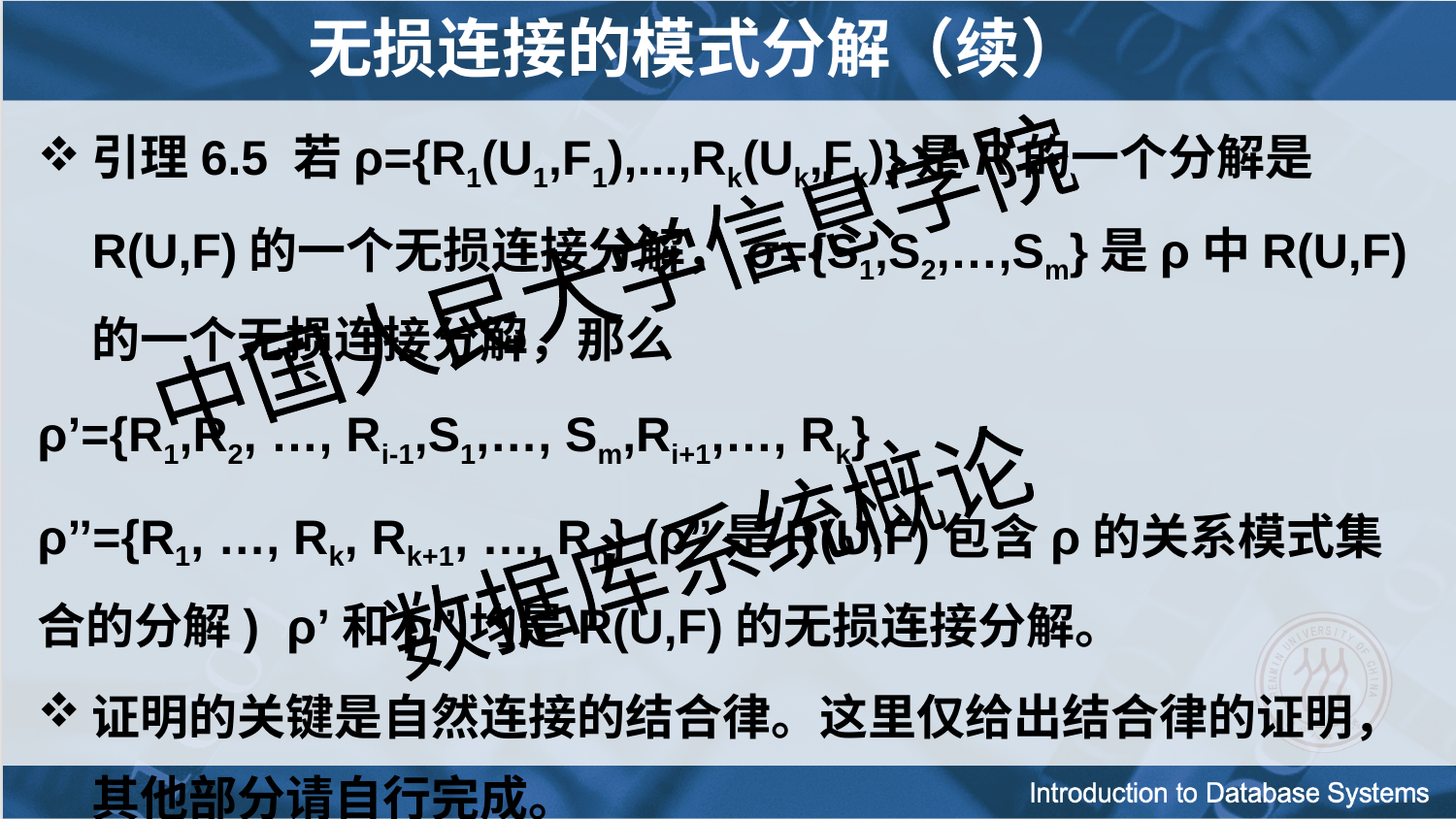

# 无损连接的模式分解（续）
引理6.5 若ρ={R1(U1,F1),...,Rk(Uk,Fk)}是R的一个分解是R(U,F)的一个无损连接分解，σ={S1,S2,…,Sm}是ρ中R(U,F)的一个无损连接分解，那么
ρ’={R1,R2, …, Ri-1,S1,…, Sm,Ri+1,…, Rk}、
ρ’’={R1, …, Rk, Rk+1, …, Rn} (ρ”是R(U,F)包含ρ的关系模式集合的分解)  ρ’和ρ’’均是R(U,F)的无损连接分解。
证明的关键是自然连接的结合律。这里仅给出结合律的证明，其他部分请自行完成。